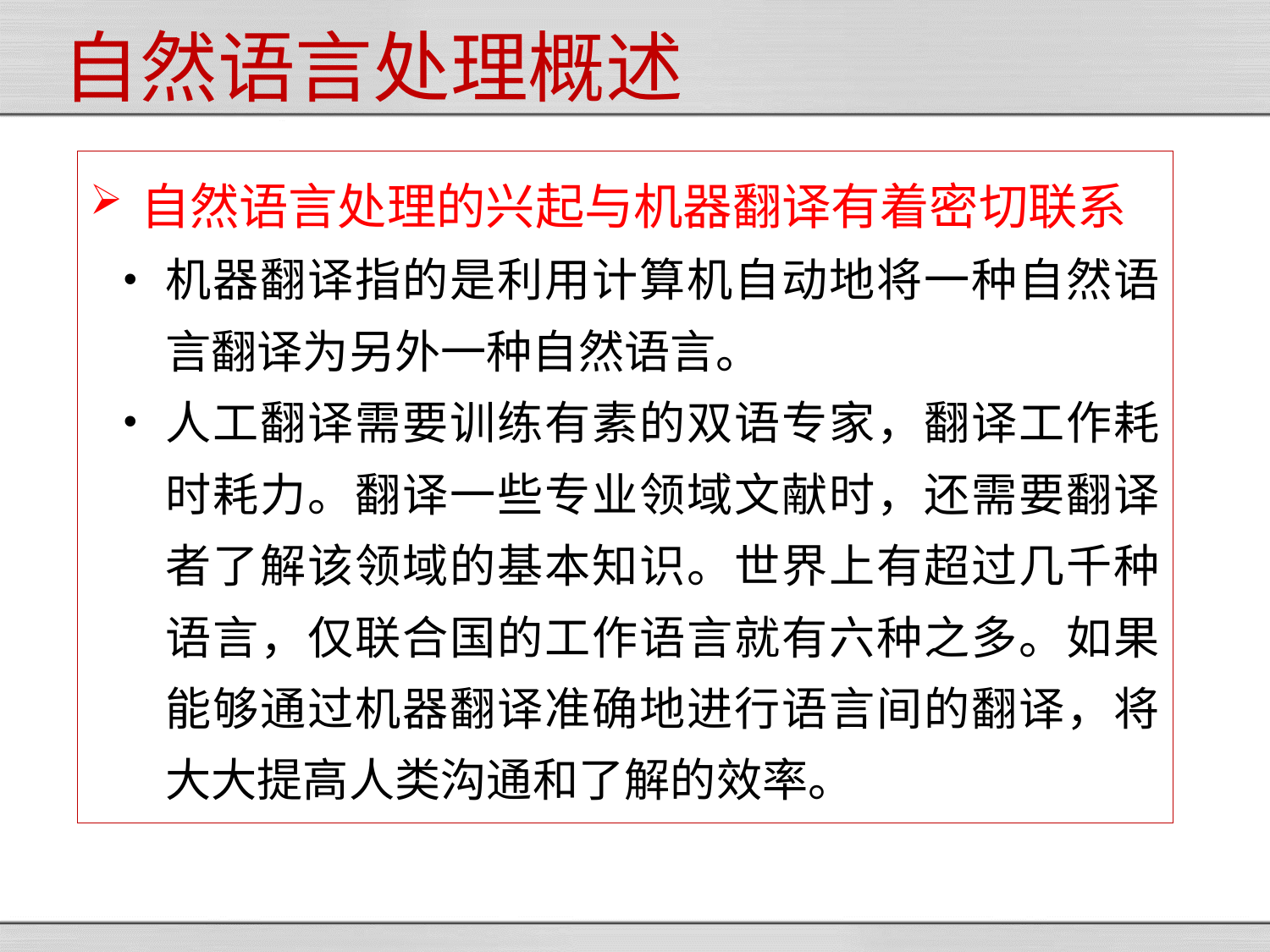

自然语言处理概述
自然语言处理的兴起与机器翻译有着密切联系
机器翻译指的是利用计算机自动地将一种自然语言翻译为另外一种自然语言。
人工翻译需要训练有素的双语专家，翻译工作耗时耗力。翻译一些专业领域文献时，还需要翻译者了解该领域的基本知识。世界上有超过几千种语言，仅联合国的工作语言就有六种之多。如果能够通过机器翻译准确地进行语言间的翻译，将大大提高人类沟通和了解的效率。